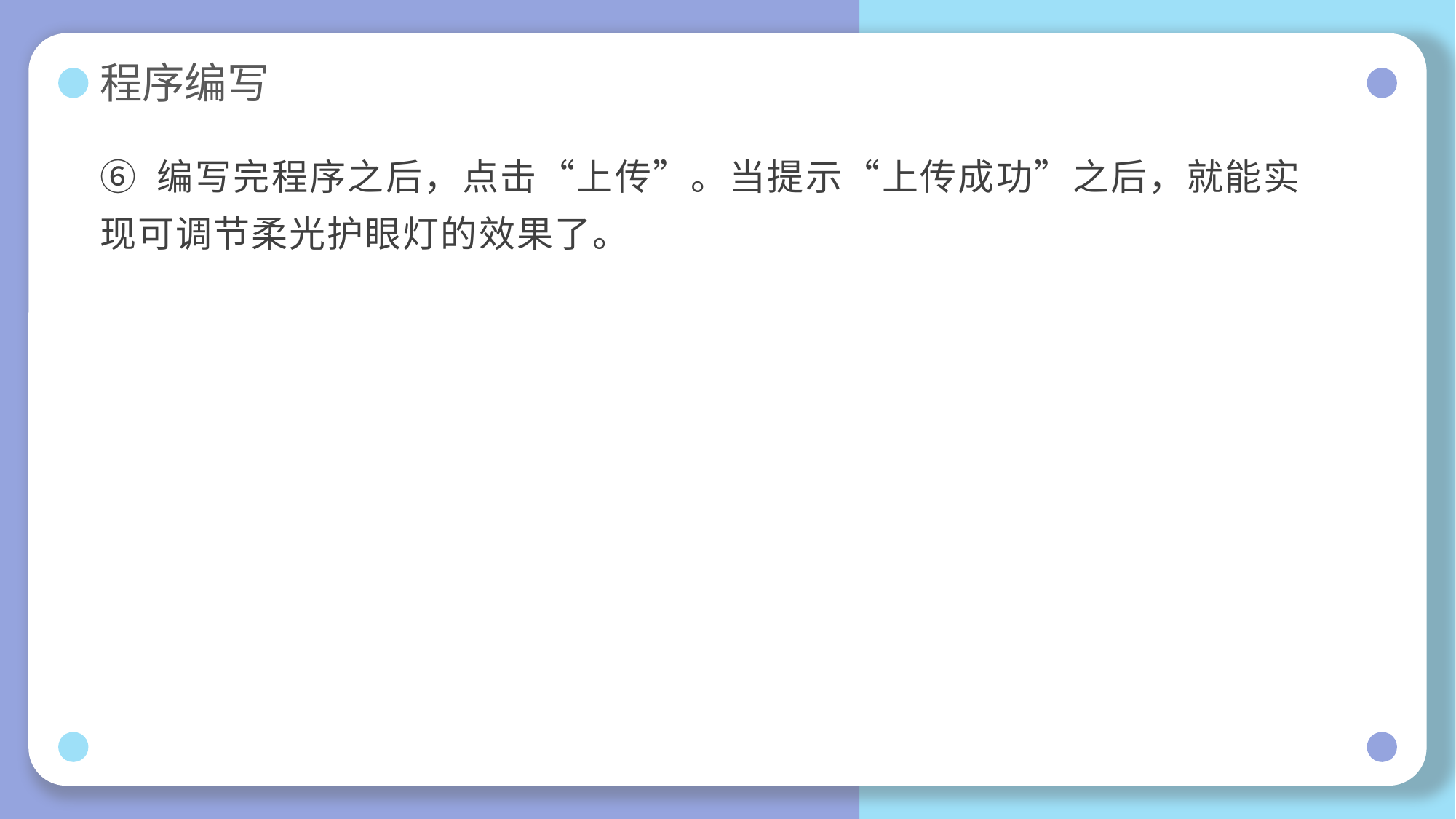

# 程序编写
⑥ 编写完程序之后，点击“上传”。当提示“上传成功”之后，就能实现可调节柔光护眼灯的效果了。